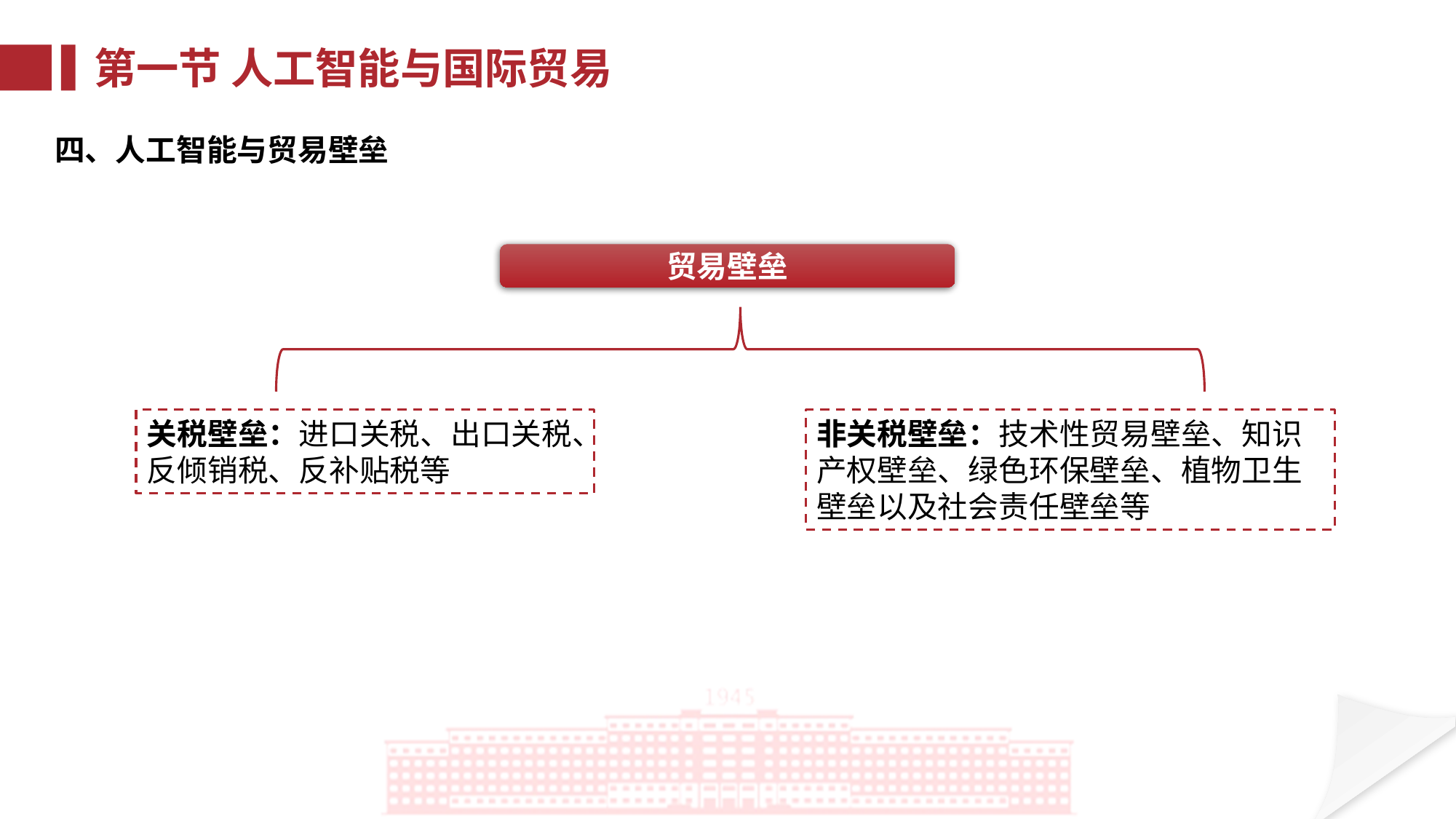

第一节 人工智能与国际贸易
四、人工智能与贸易壁垒
贸易壁垒
关税壁垒：进口关税、出口关税、反倾销税、反补贴税等
非关税壁垒：技术性贸易壁垒、知识产权壁垒、绿色环保壁垒、植物卫生壁垒以及社会责任壁垒等